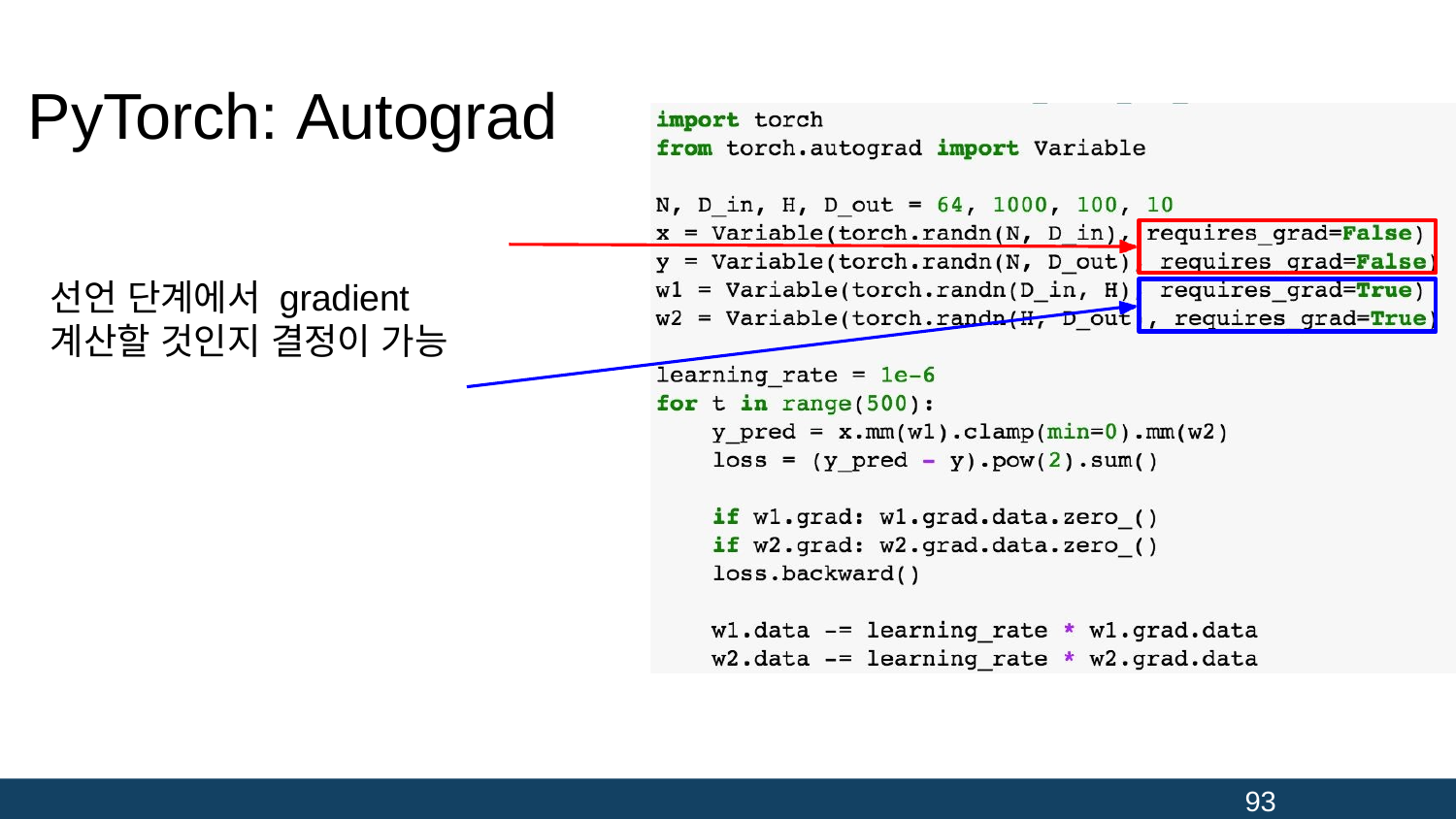

# PyTorch: Autograd

선언 단계에서 gradient 계산할 것인지 결정이 가능